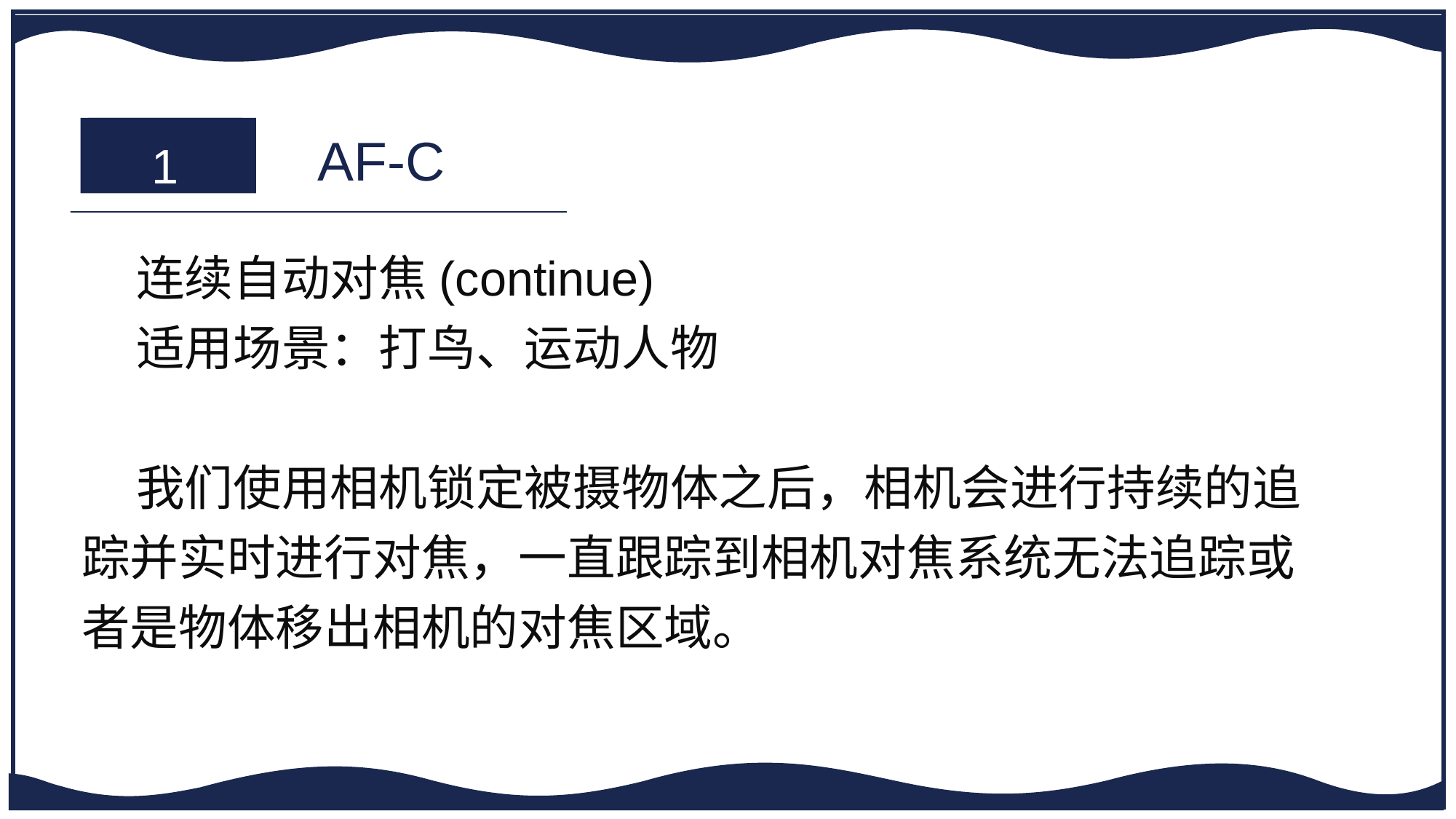

AF-C

1
连续自动对焦(continue)
适用场景：打鸟、运动人物

我们使用相机锁定被摄物体之后，相机会进行持续的追踪并实时进行对焦，一直跟踪到相机对焦系统无法追踪或者是物体移出相机的对焦区域。